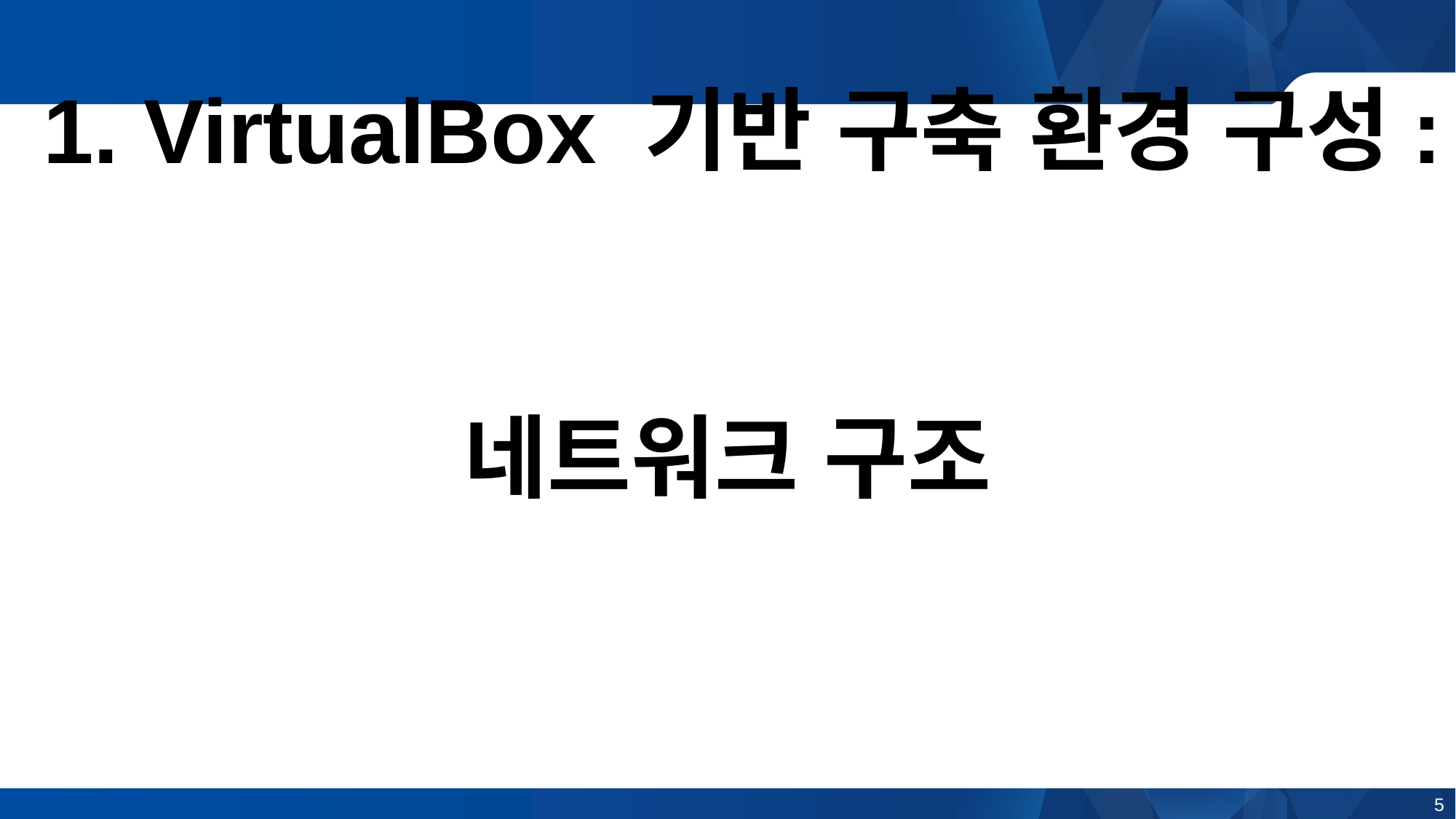

# 1. VirtualBox 기반 구축 환경 구성: 네트워크 구조
5